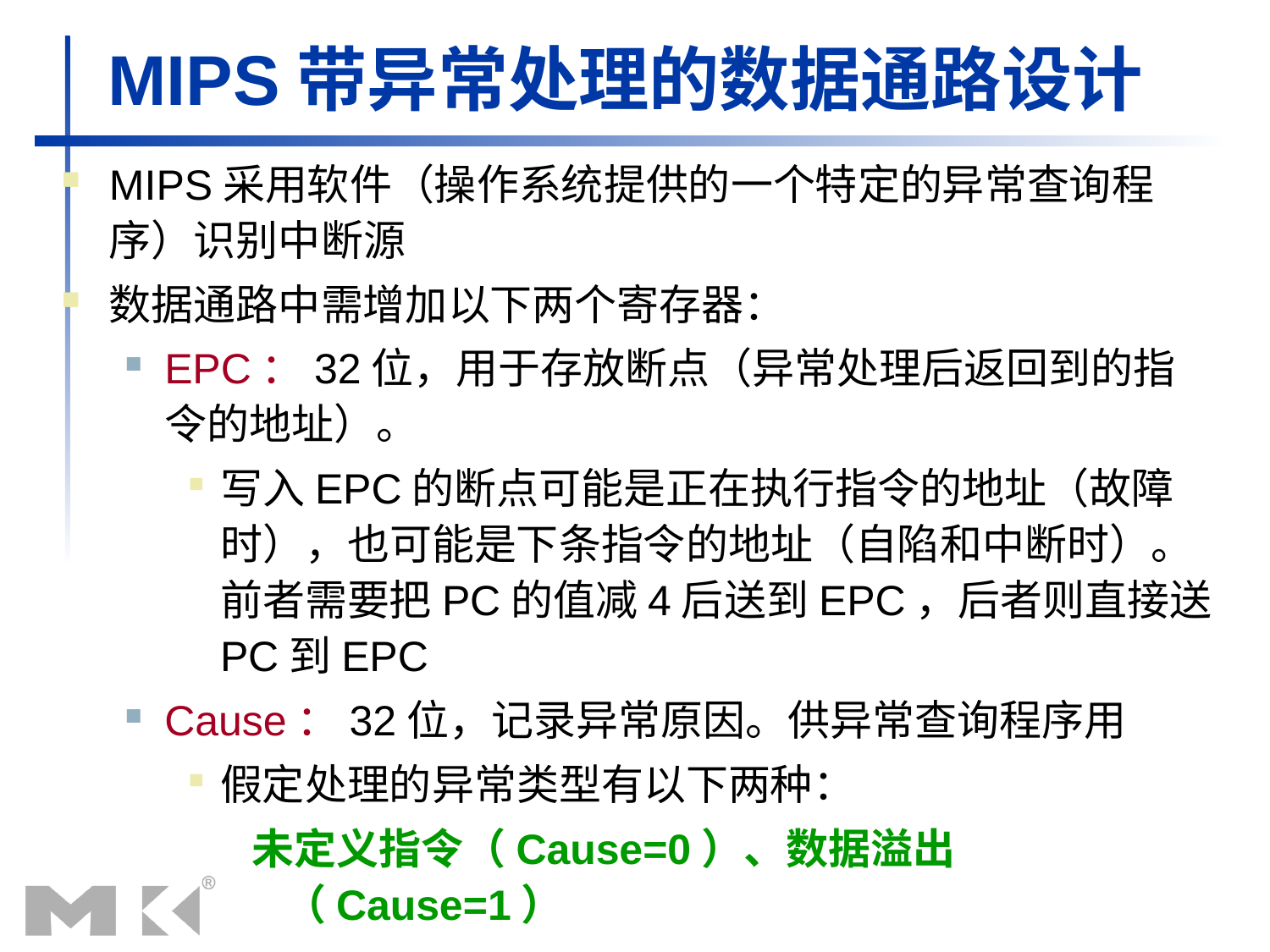

# MIPS带异常处理的数据通路设计
MIPS采用软件（操作系统提供的一个特定的异常查询程序）识别中断源
数据通路中需增加以下两个寄存器：
EPC：32位，用于存放断点（异常处理后返回到的指令的地址）。
写入EPC的断点可能是正在执行指令的地址（故障时），也可能是下条指令的地址（自陷和中断时）。前者需要把PC的值减4后送到EPC，后者则直接送PC到EPC
Cause：32位，记录异常原因。供异常查询程序用
假定处理的异常类型有以下两种：
未定义指令（Cause=0）、数据溢出（Cause=1）